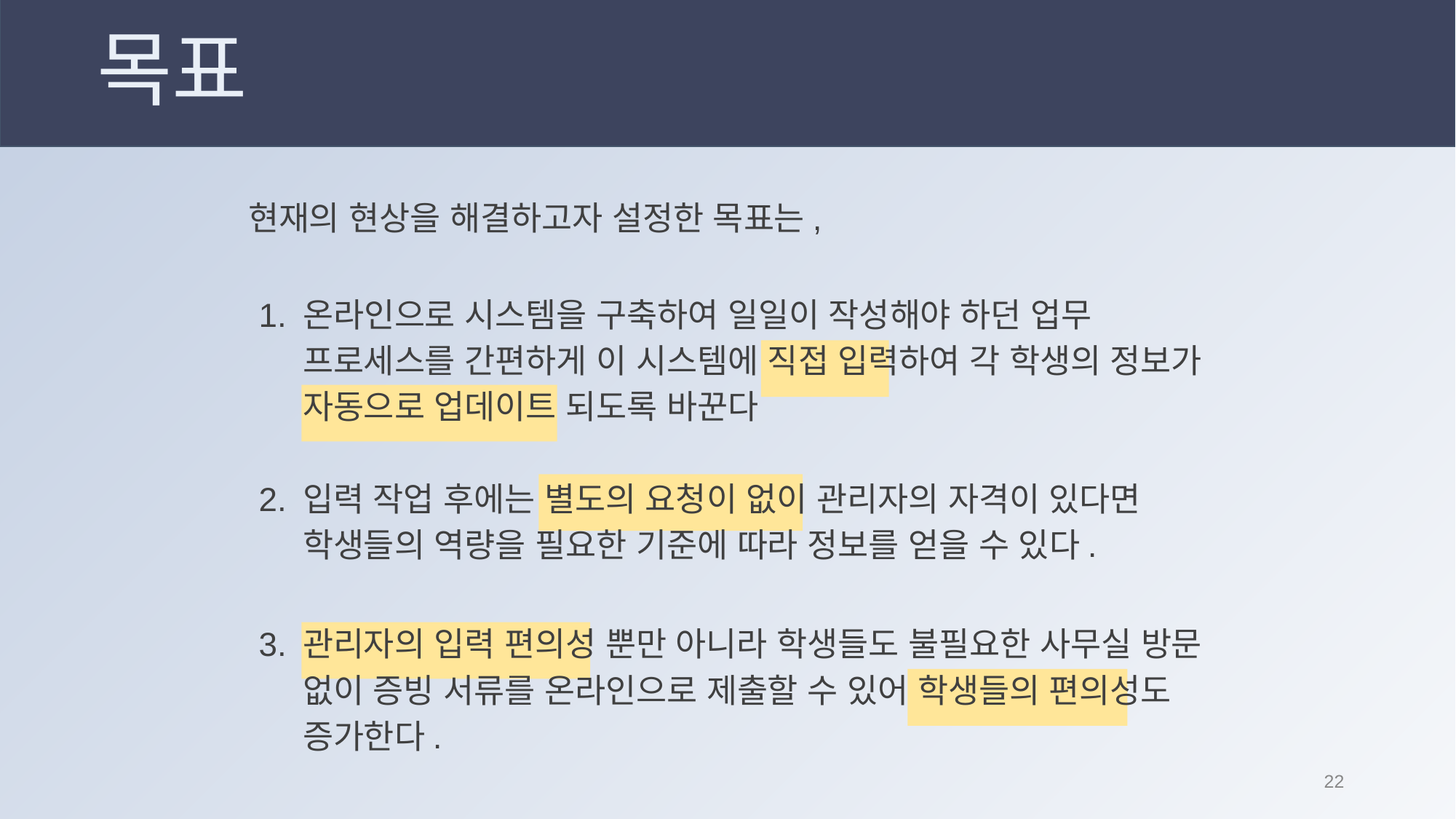

# 목표

현재의 현상을 해결하고자 설정한 목표는,

온라인으로 시스템을 구축하여 일일이 작성해야 하던 업무 프로세스를 간편하게 이 시스템에 직접 입력하여 각 학생의 정보가 자동으로 업데이트 되도록 바꾼다

입력 작업 후에는 별도의 요청이 없이 관리자의 자격이 있다면 학생들의 역량을 필요한 기준에 따라 정보를 얻을 수 있다.

관리자의 입력 편의성 뿐만 아니라 학생들도 불필요한 사무실 방문 없이 증빙 서류를 온라인으로 제출할 수 있어 학생들의 편의성도 증가한다.

22